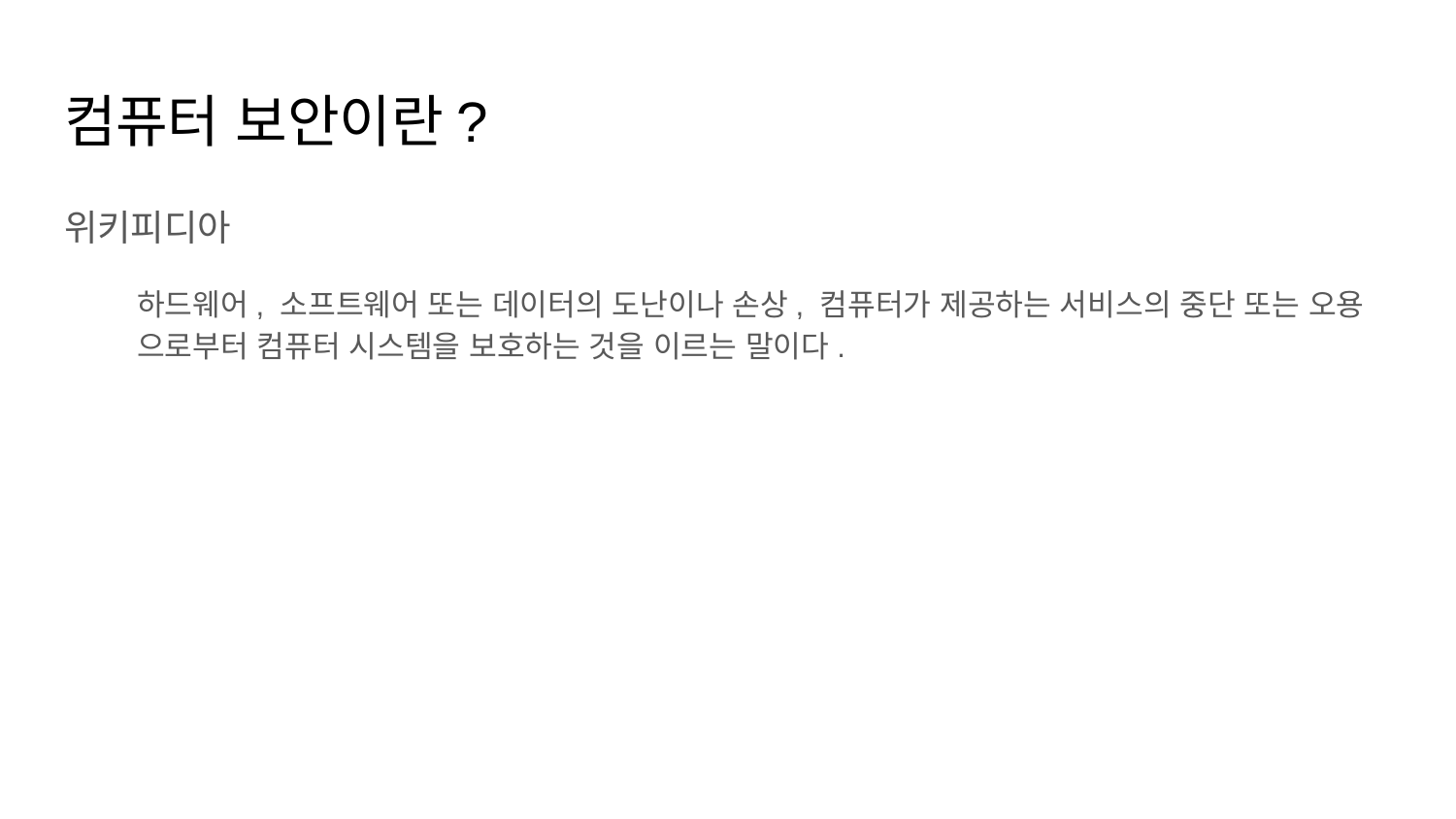

# 컴퓨터 보안이란?
위키피디아
하드웨어, 소프트웨어 또는 데이터의 도난이나 손상, 컴퓨터가 제공하는 서비스의 중단 또는 오용 으로부터 컴퓨터 시스템을 보호하는 것을 이르는 말이다.